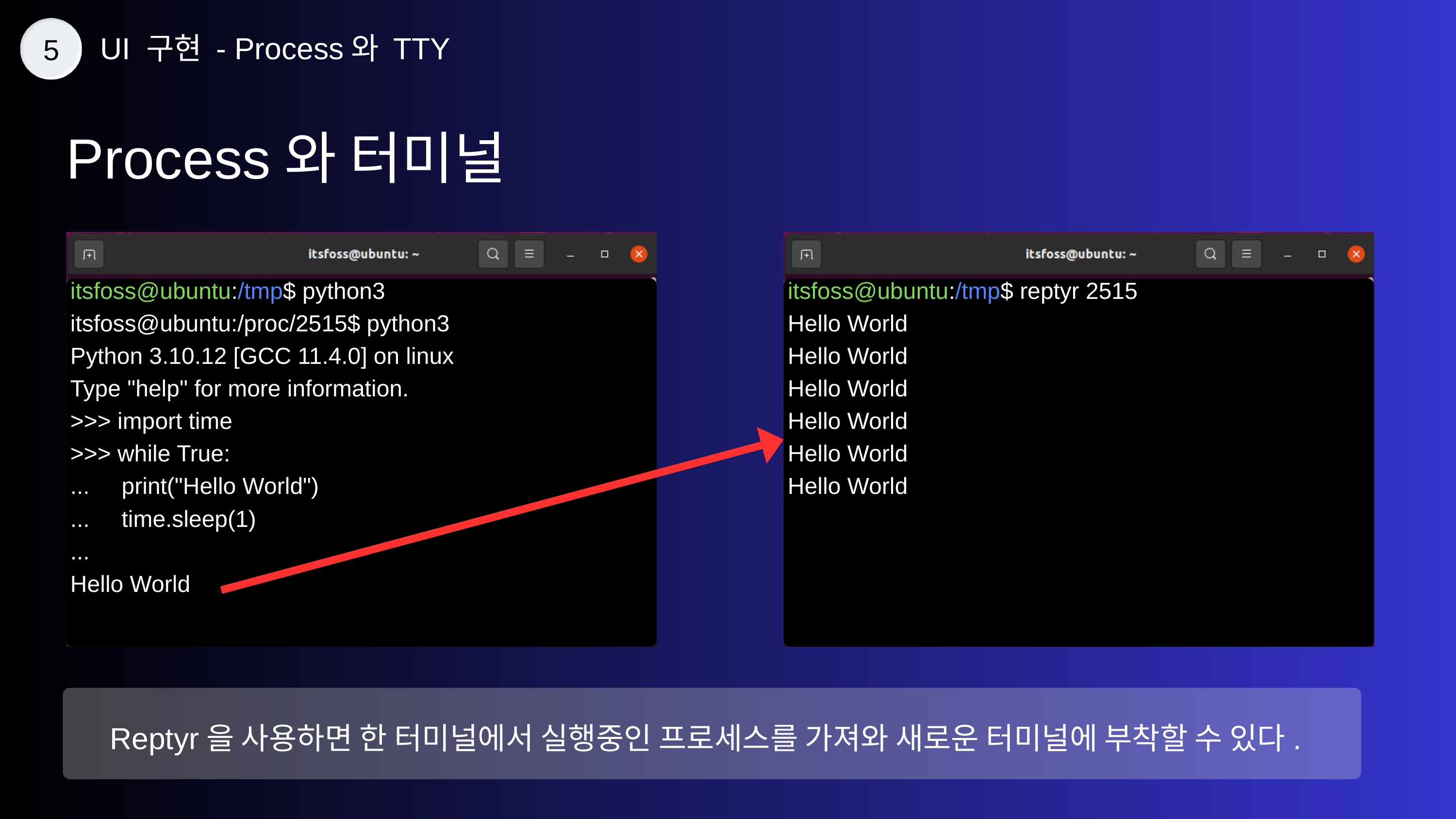

UI 구현 - Process와 TTY
5
Process와 터미널

itsfoss@ubuntu:/tmp$ python3
itsfoss@ubuntu:/proc/2515$ python3
Python 3.10.12 [GCC 11.4.0] on linux
Type "help" for more information.
>>> import time
>>> while True:
...     print("Hello World")
...     time.sleep(1)
...
Hello World

itsfoss@ubuntu:/tmp$ reptyr 2515
Hello World
Hello World
Hello World
Hello World
Hello World
Hello World

Reptyr을 사용하면 한 터미널에서 실행중인 프로세스를 가져와 새로운 터미널에 부착할 수 있다.